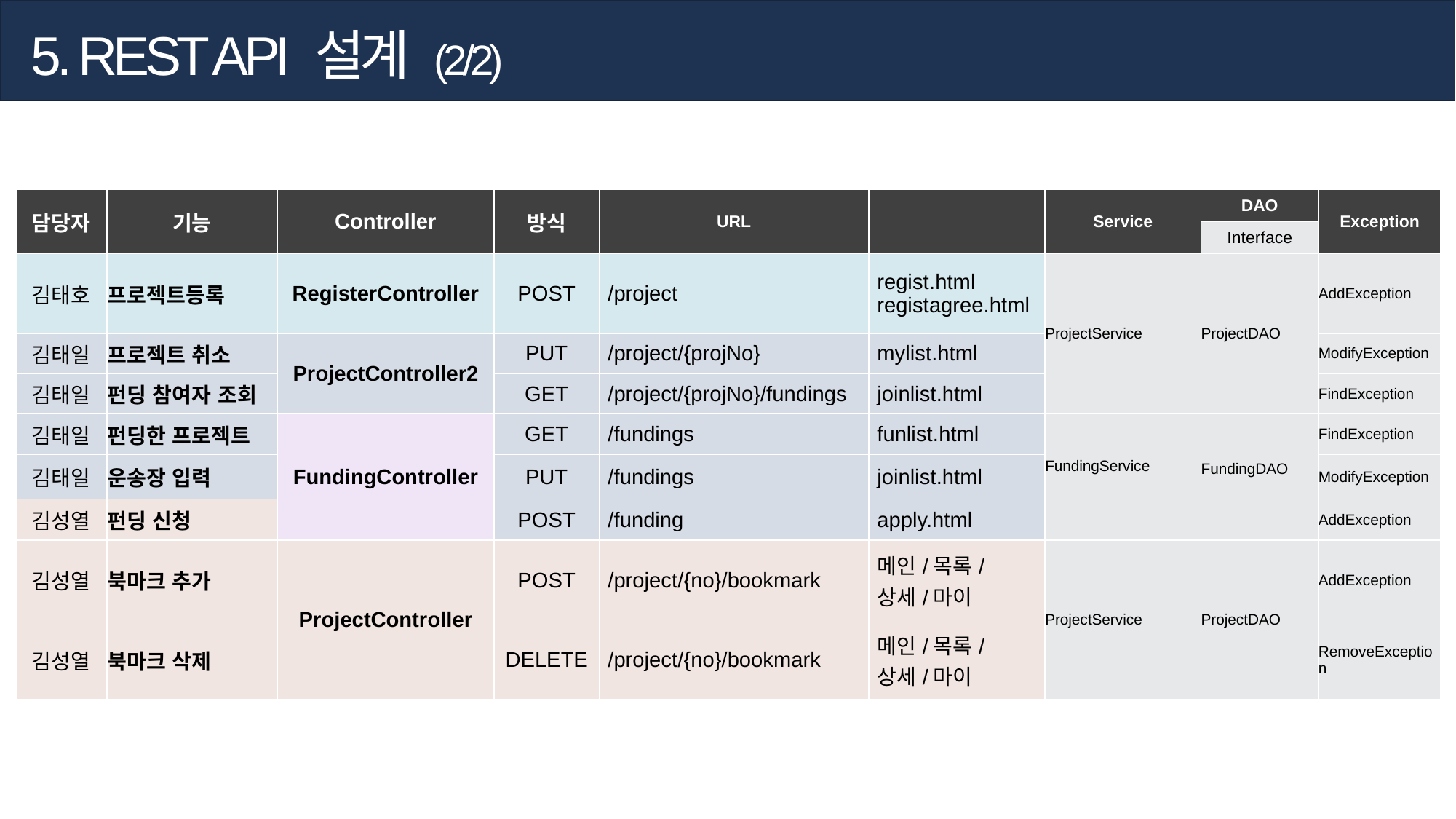

5. REST API 설계 (2/2)

| 담당자 | 기능 | Controller | 방식 | URL |  | Service | DAO | Exception |
| --- | --- | --- | --- | --- | --- | --- | --- | --- |
|  |  |  |  |  |  |  | Interface |  |
| 김태호 | 프로젝트등록 | RegisterController | POST | /project | regist.html registagree.html | ProjectService | ProjectDAO | AddException |
| 김태일 | 프로젝트 취소 | ProjectController2 | PUT | /project/{projNo} | mylist.html | ProjectService |  | ModifyException |
| 김태일 | 펀딩 참여자 조회 |  | GET | /project/{projNo}/fundings | joinlist.html |  |  | FindException |
| 김태일 | 펀딩한 프로젝트 | FundingController | GET | /fundings | funlist.html | FundingService | FundingDAO | FindException |
| 김태일 | 운송장 입력 | FundingController | PUT | /fundings | joinlist.html | FundingService |  | ModifyException |
| 김성열 | 펀딩 신청 |  | POST | /funding | apply.html | FundingService |  | AddException |
| 김성열 | 북마크 추가 | ProjectController | POST | /project/{no}/bookmark | 메인/목록/ 상세/마이 | ProjectService | ProjectDAO | AddException |
| 김성열 | 북마크 삭제 |  | DELETE | /project/{no}/bookmark | 메인/목록/ 상세/마이 |  |  | RemoveException |